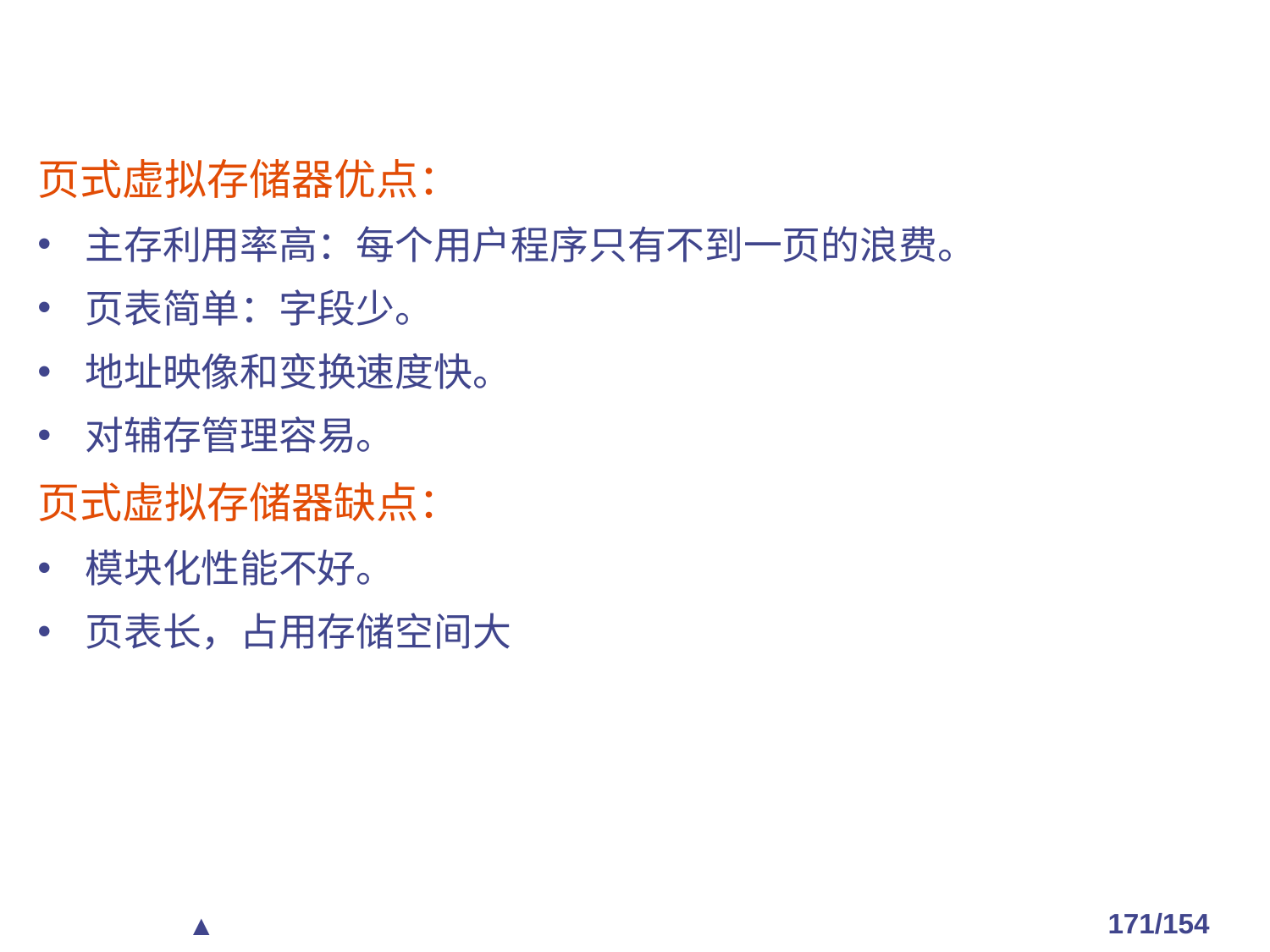

#
页式虚拟存储器优点：
主存利用率高：每个用户程序只有不到一页的浪费。
页表简单：字段少。
地址映像和变换速度快。
对辅存管理容易。
页式虚拟存储器缺点：
模块化性能不好。
页表长，占用存储空间大